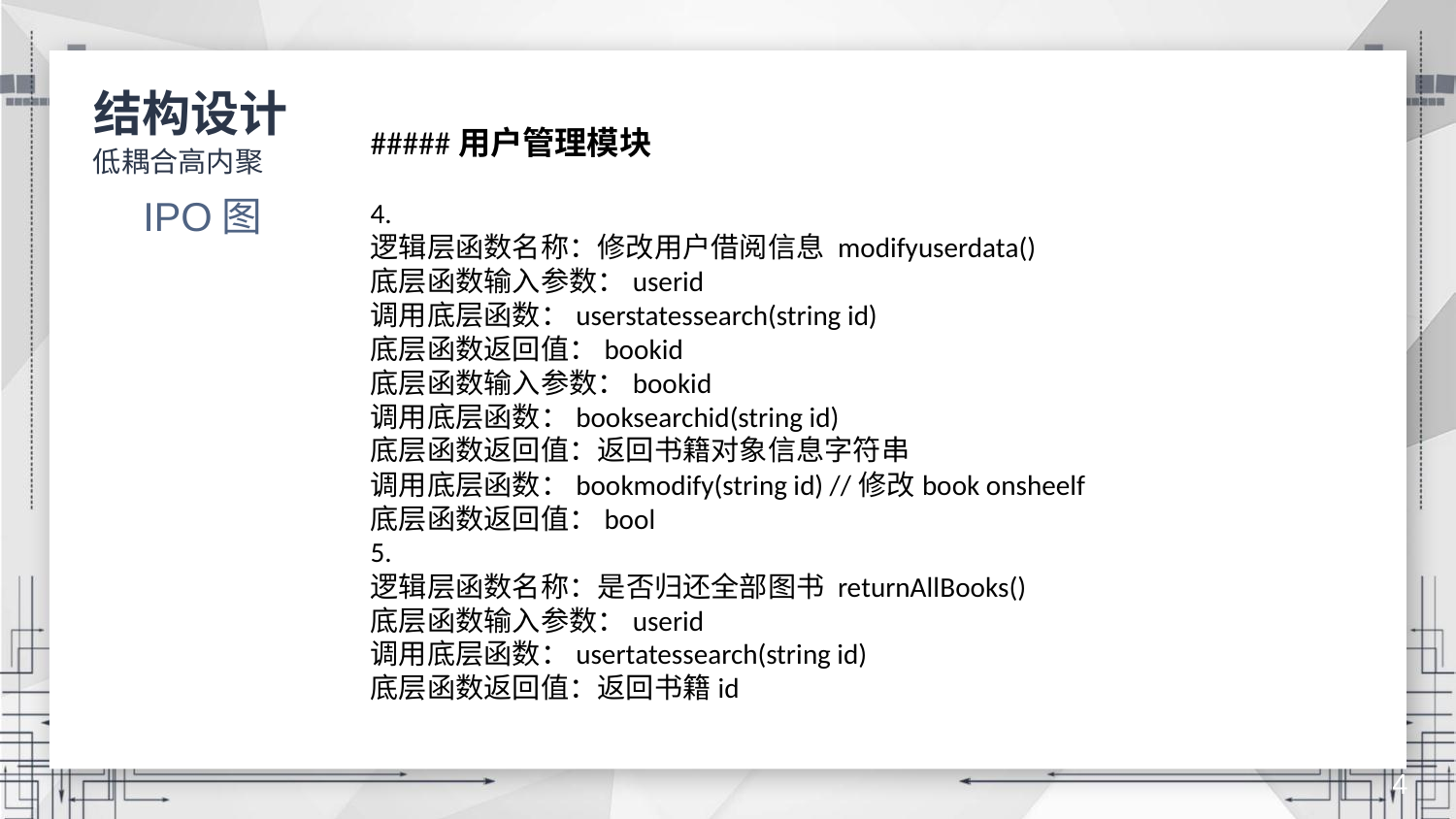

结构设计
低耦合高内聚
#####用户管理模块

4.
逻辑层函数名称：修改用户借阅信息 modifyuserdata()
底层函数输入参数：userid
调用底层函数：userstatessearch(string id)
底层函数返回值：bookid
底层函数输入参数：bookid
调用底层函数：booksearchid(string id)
底层函数返回值：返回书籍对象信息字符串
调用底层函数：bookmodify(string id) //修改book onsheelf
底层函数返回值：bool
5.
逻辑层函数名称：是否归还全部图书 returnAllBooks()
底层函数输入参数：userid
调用底层函数：usertatessearch(string id)
底层函数返回值：返回书籍id
IPO图
4